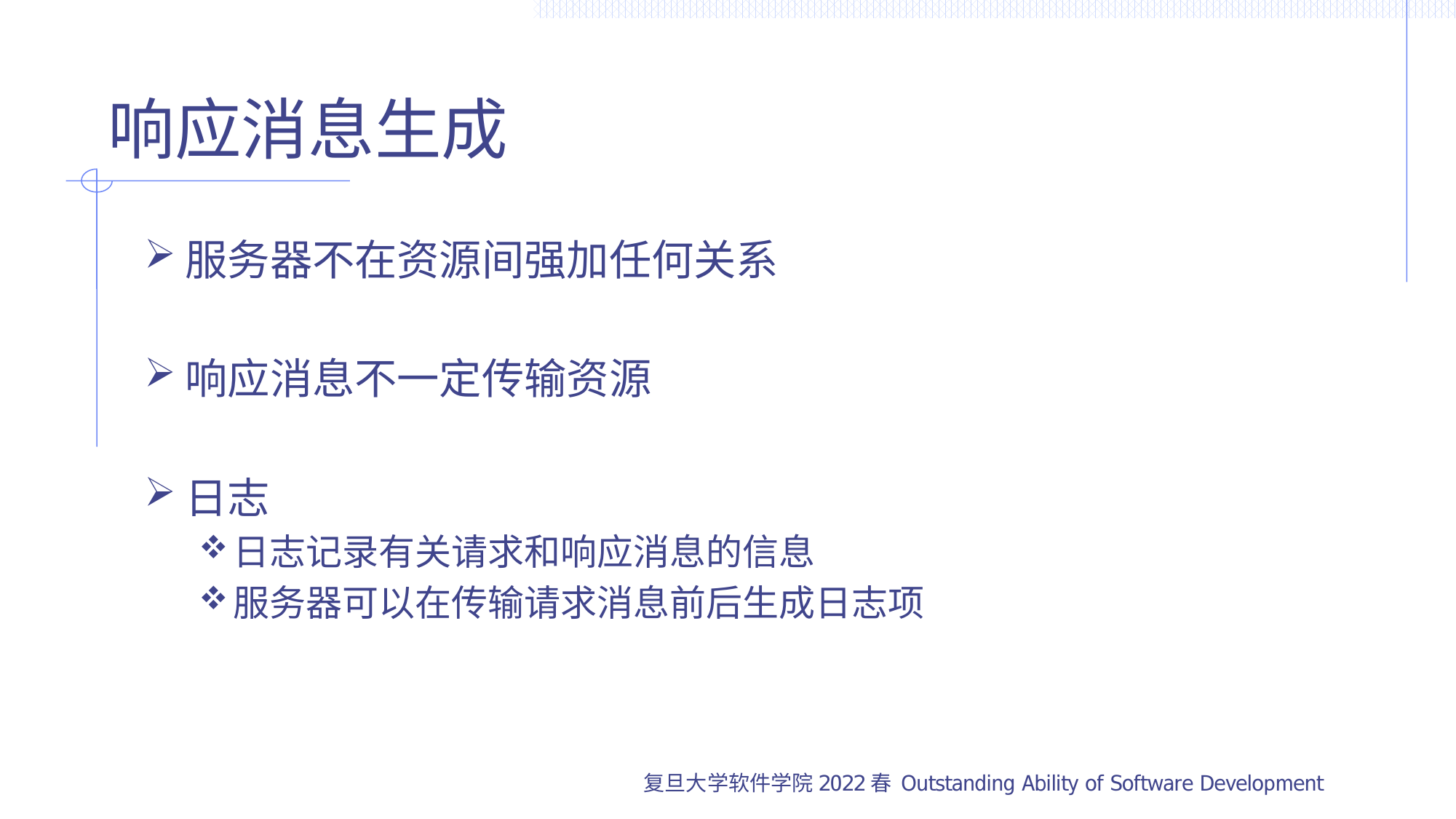

# 响应消息生成
服务器不在资源间强加任何关系

响应消息不一定传输资源

日志
日志记录有关请求和响应消息的信息
服务器可以在传输请求消息前后生成日志项